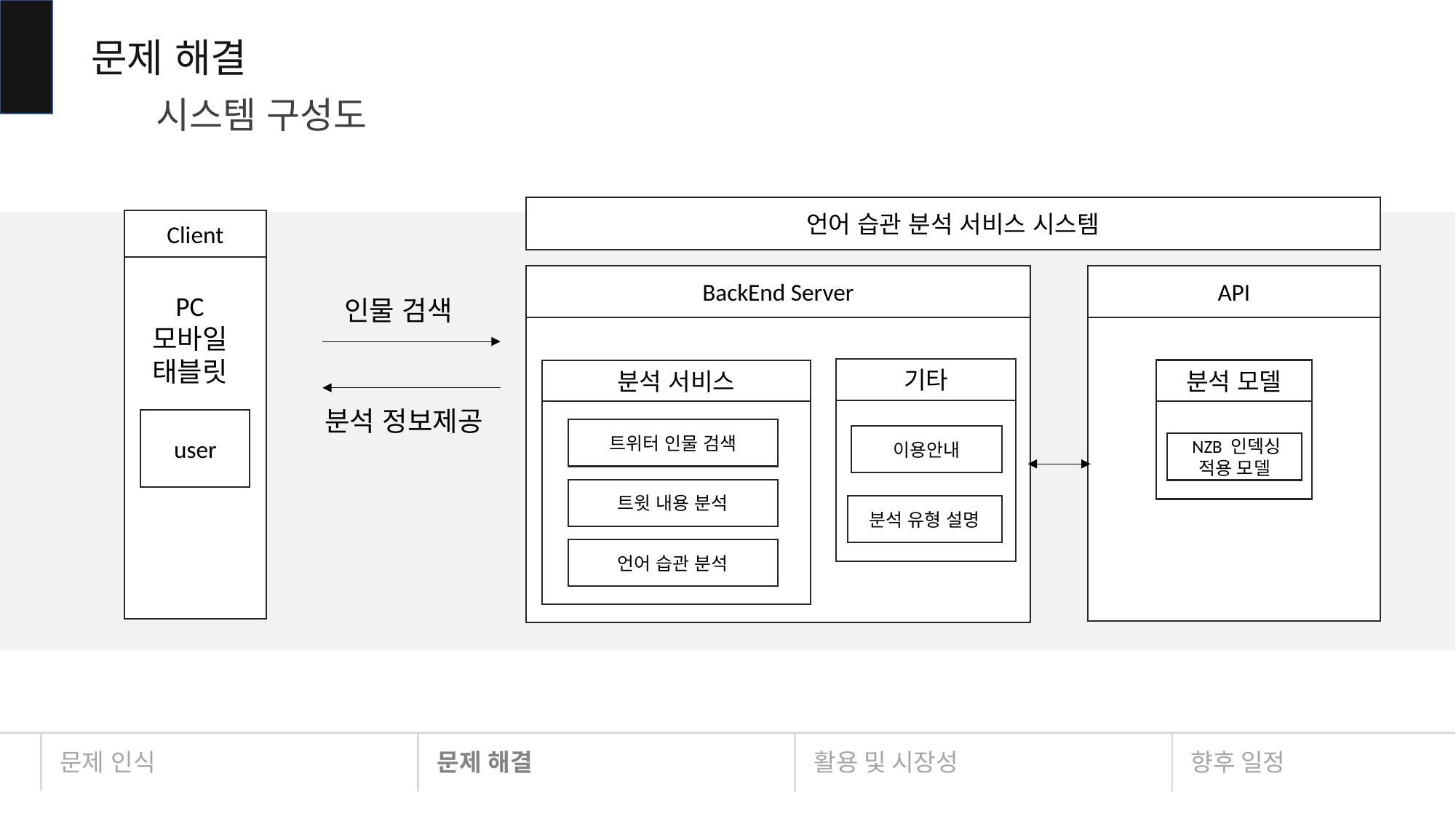

문제 해결
시스템 구성도
언어 습관 분석 서비스 시스템
Client

BackEnd Server
API
PC
모바일
태블릿
인물 검색

기타
분석 모델
분석 서비스

분석 정보제공
user
트위터 인물 검색
이용안내
 NZB 인덱싱 적용 모델
트윗 내용 분석
분석 유형 설명
언어 습관 분석
문제 인식
문제 해결
활용 및 시장성
향후 일정